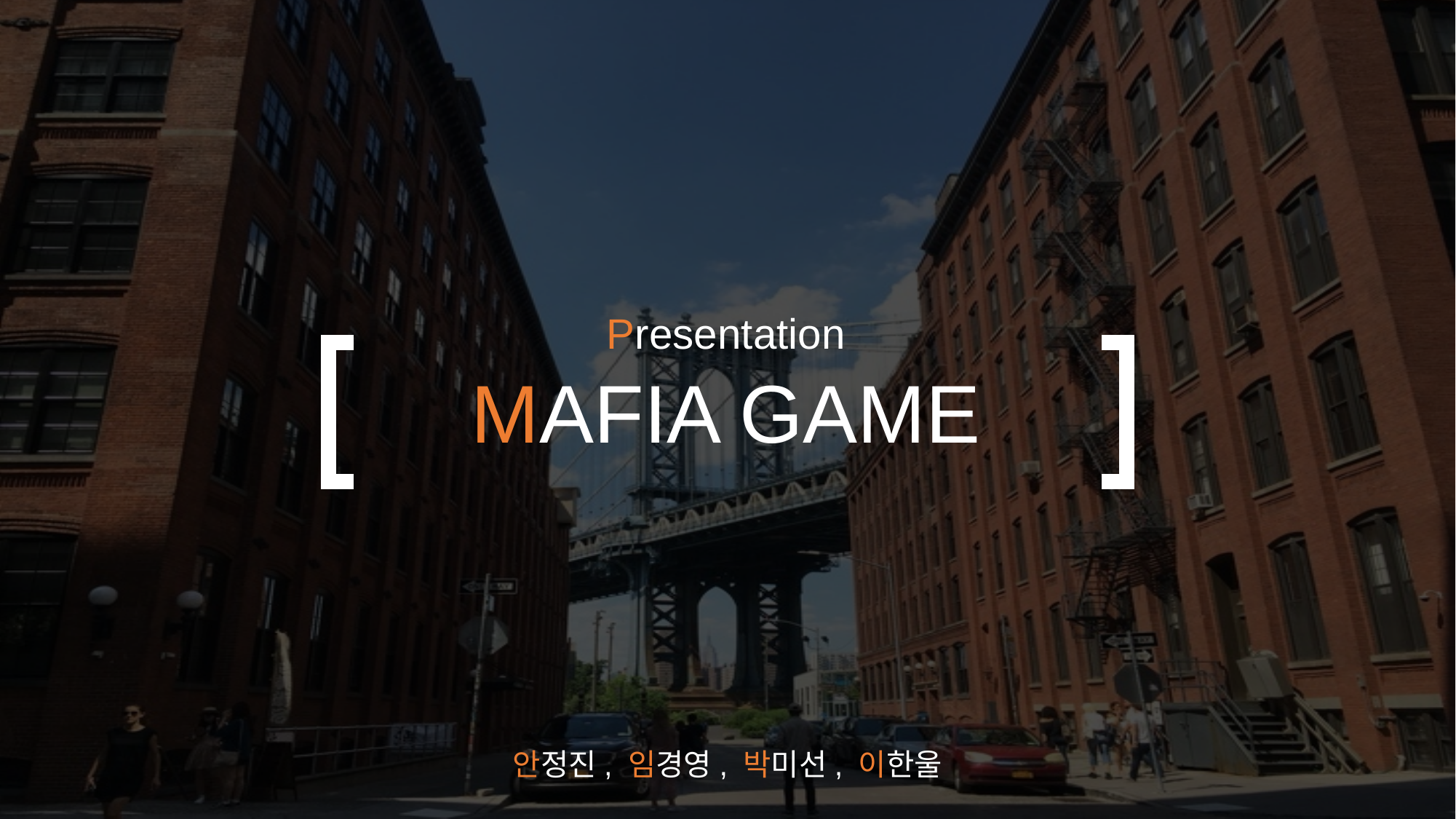

Presentation

MAFIA GAME
안정진, 임경영, 박미선, 이한울